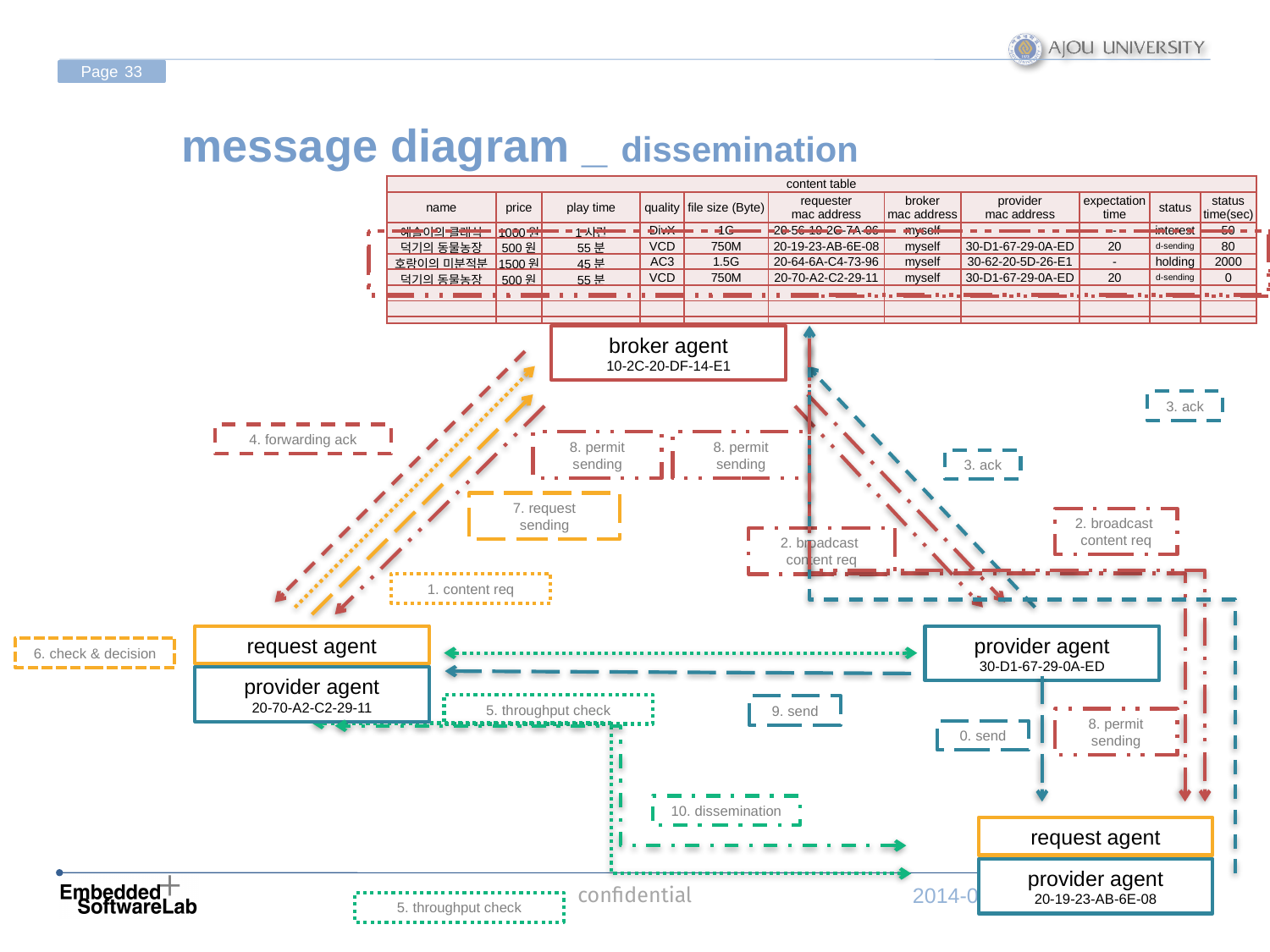

# message diagram _ dissemination
| content table |  |  |  |  |  |  |  |  |  |  |
| --- | --- | --- | --- | --- | --- | --- | --- | --- | --- | --- |
| name | price | play time | quality | file size (Byte) | requester mac address | broker mac address | provider mac address | expectation time | status | status time(sec) |
| 예슬이의 클래식 | 1000원 | 1시간 | DivX | 1G | 20-56-19-2C-7A-06 | myself | - | - | interest | 50 |
| 덕기의 동물농장 | 500원 | 55분 | VCD | 750M | 20-19-23-AB-6E-08 | myself | 30-D1-67-29-0A-ED | 20 | sending | 80 |
| 호랑이의 미분적분 | 1500원 | 45분 | AC3 | 1.5G | 20-64-6A-C4-73-96 | myself | 30-62-20-5D-26-E1 | - | holding | 2000 |
| 덕기의 동물농장 | 500원 | 55분 | VCD | 750M | 20-70-A2-C2-29-11 | myself | 30-D1-67-29-0A-ED | 20 | interest | 0 |
|  |  |  |  |  |  |  |  |  |  |  |
|  |  |  |  |  |  |  |  |  |  |  |
| content table |  |  |  |  |  |  |  |  |  |  |
| --- | --- | --- | --- | --- | --- | --- | --- | --- | --- | --- |
| name | price | play time | quality | file size (Byte) | requester mac address | broker mac address | provider mac address | expectation time | status | status time(sec) |
| 예슬이의 클래식 | 1000원 | 1시간 | DivX | 1G | 20-56-19-2C-7A-06 | myself | - | - | interest | 50 |
| 덕기의 동물농장 | 500원 | 55분 | VCD | 750M | 20-19-23-AB-6E-08 | myself | 30-D1-67-29-0A-ED | 20 | sending | 80 |
| 호랑이의 미분적분 | 1500원 | 45분 | AC3 | 1.5G | 20-64-6A-C4-73-96 | myself | 30-62-20-5D-26-E1 | - | holding | 2000 |
|  |  |  |  |  |  |  |  |  |  |  |
|  |  |  |  |  |  |  |  |  |  |  |
|  |  |  |  |  |  |  |  |  |  |  |
| content table |  |  |  |  |  |  |  |  |  |  |
| --- | --- | --- | --- | --- | --- | --- | --- | --- | --- | --- |
| name | price | play time | quality | file size (Byte) | requester mac address | broker mac address | provider mac address | expectation time | status | status time(sec) |
| 예슬이의 클래식 | 1000원 | 1시간 | DivX | 1G | 20-56-19-2C-7A-06 | myself | - | - | interest | 50 |
| 덕기의 동물농장 | 500원 | 55분 | VCD | 750M | 20-19-23-AB-6E-08 | myself | 30-D1-67-29-0A-ED | 20 | d-sending | 80 |
| 호랑이의 미분적분 | 1500원 | 45분 | AC3 | 1.5G | 20-64-6A-C4-73-96 | myself | 30-62-20-5D-26-E1 | - | holding | 2000 |
| 덕기의 동물농장 | 500원 | 55분 | VCD | 750M | 20-70-A2-C2-29-11 | myself | 30-D1-67-29-0A-ED | 20 | d-sending | 0 |
|  |  |  |  |  |  |  |  |  |  |  |
|  |  |  |  |  |  |  |  |  |  |  |

broker agent
10-2C-20-DF-14-E1
3. ack
8. permit
sending
2. broadcast
content req
4. forwarding ack
1. content req
3. ack
7. request
sending
2. broadcast
content req
8. permit
sending
8. permit
sending
request agent
provider agent
30-D1-67-29-0A-ED
6. check & decision
5. throughput check
provider agent
20-70-A2-C2-29-11
9. send
0. send
5. throughput check
10. dissemination
request agent
provider agent
20-19-23-AB-6E-08